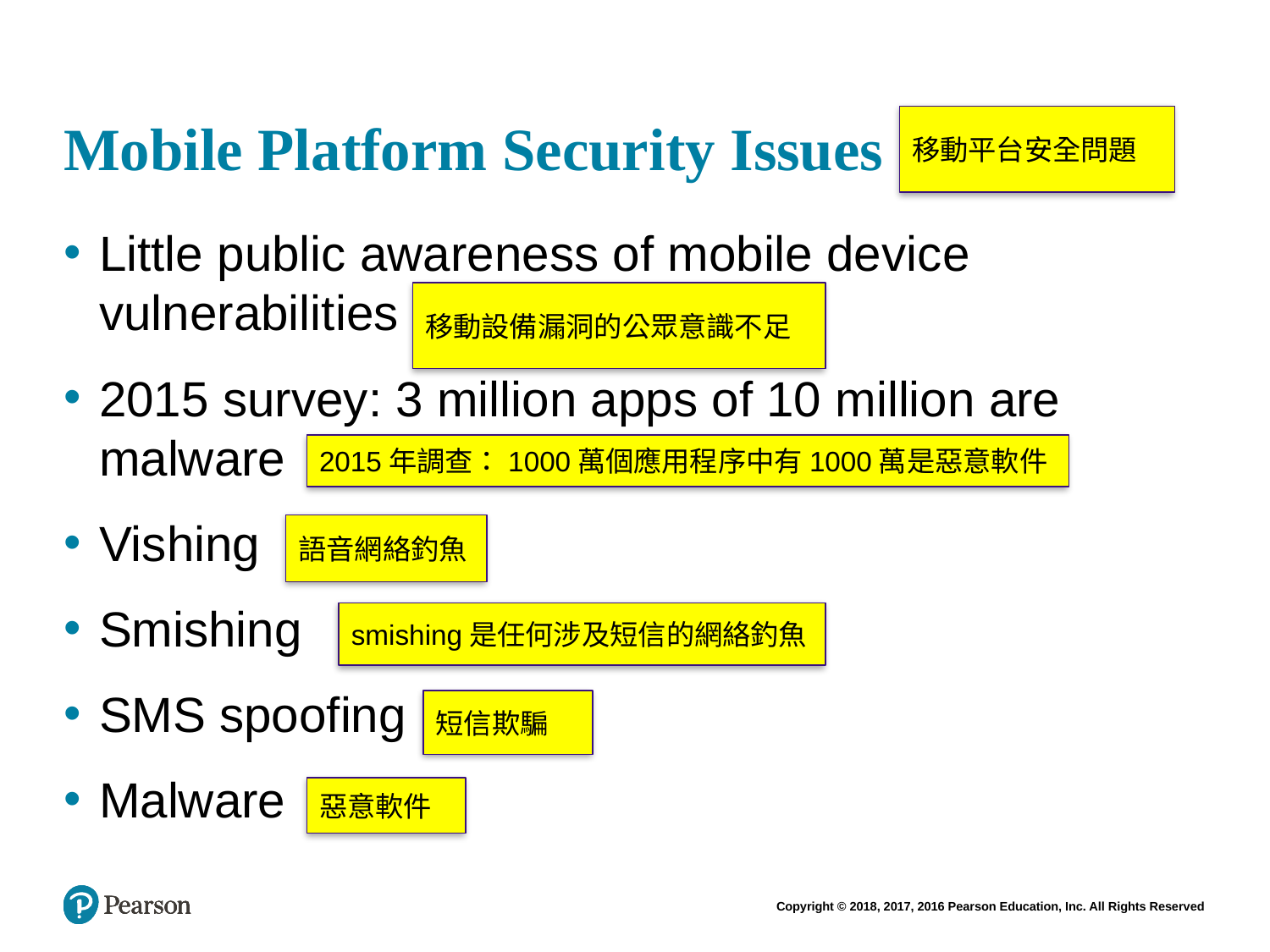

# Mobile Platform Security Issues
移動平台安全問題
Little public awareness of mobile device vulnerabilities
2015 survey: 3 million apps of 10 million are malware
Vishing
Smishing
SMS spoofing
Malware
移動設備漏洞的公眾意識不足
2015年調查：1000萬個應用程序中有1000萬是惡意軟件
語音網絡釣魚
smishing是任何涉及短信的網絡釣魚
短信欺騙
惡意軟件